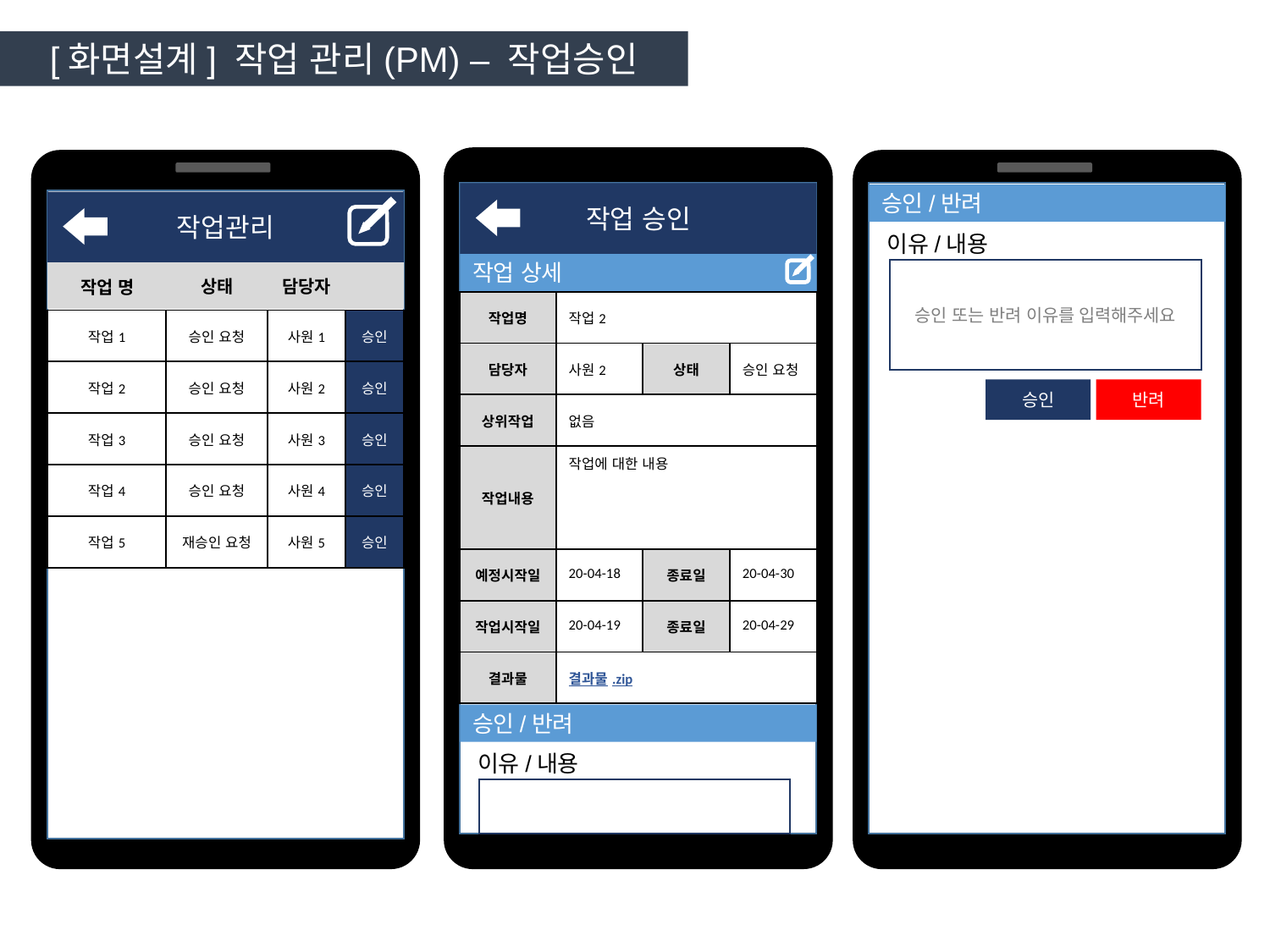

[화면설계] 작업 관리(PM) – 작업승인

작업 승인
승인/반려

작업관리

이유/내용
작업 상세

승인 또는 반려 이유를 입력해주세요

담당자
작업 명
상태
| 작업명 | 작업2 |  |  |
| --- | --- | --- | --- |
| 담당자 | 사원2 | 상태 | 승인 요청 |
| 상위작업 | 없음 |  |  |
| 작업내용 | 작업에 대한 내용 |  |  |
| 예정시작일 | 20-04-18 | 종료일 | 20-04-30 |
| 작업시작일 | 20-04-19 | 종료일 | 20-04-29 |
| 결과물 | 결과물.zip |  |  |
| 작업1 | 승인 요청 | 사원1 | 승인 |
| --- | --- | --- | --- |
| 작업2 | 승인 요청 | 사원2 | 승인 |
| 작업3 | 승인 요청 | 사원3 | 승인 |
| 작업4 | 승인 요청 | 사원4 | 승인 |
| 작업5 | 재승인 요청 | 사원5 | 승인 |
승인
반려
승인/반려
이유/내용